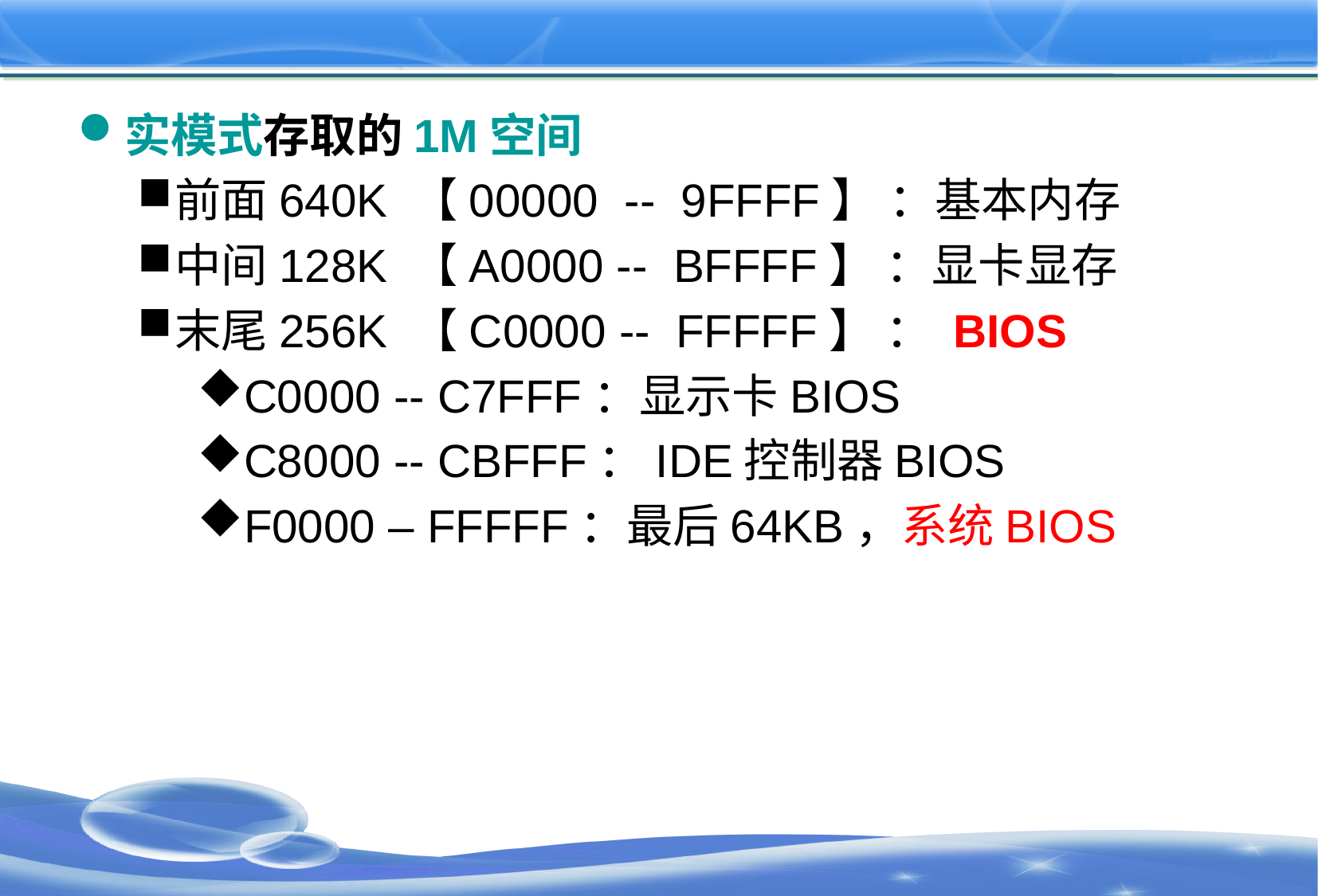

#
实模式存取的1M空间
前面640K 【00000  --  9FFFF】 ：基本内存
中间128K 【A0000 --  BFFFF】 ：显卡显存
末尾256K 【C0000 --  FFFFF】 ： BIOS
C0000 -- C7FFF：显示卡BIOS
C8000 -- CBFFF：IDE控制器BIOS
F0000 – FFFFF：最后64KB，系统BIOS